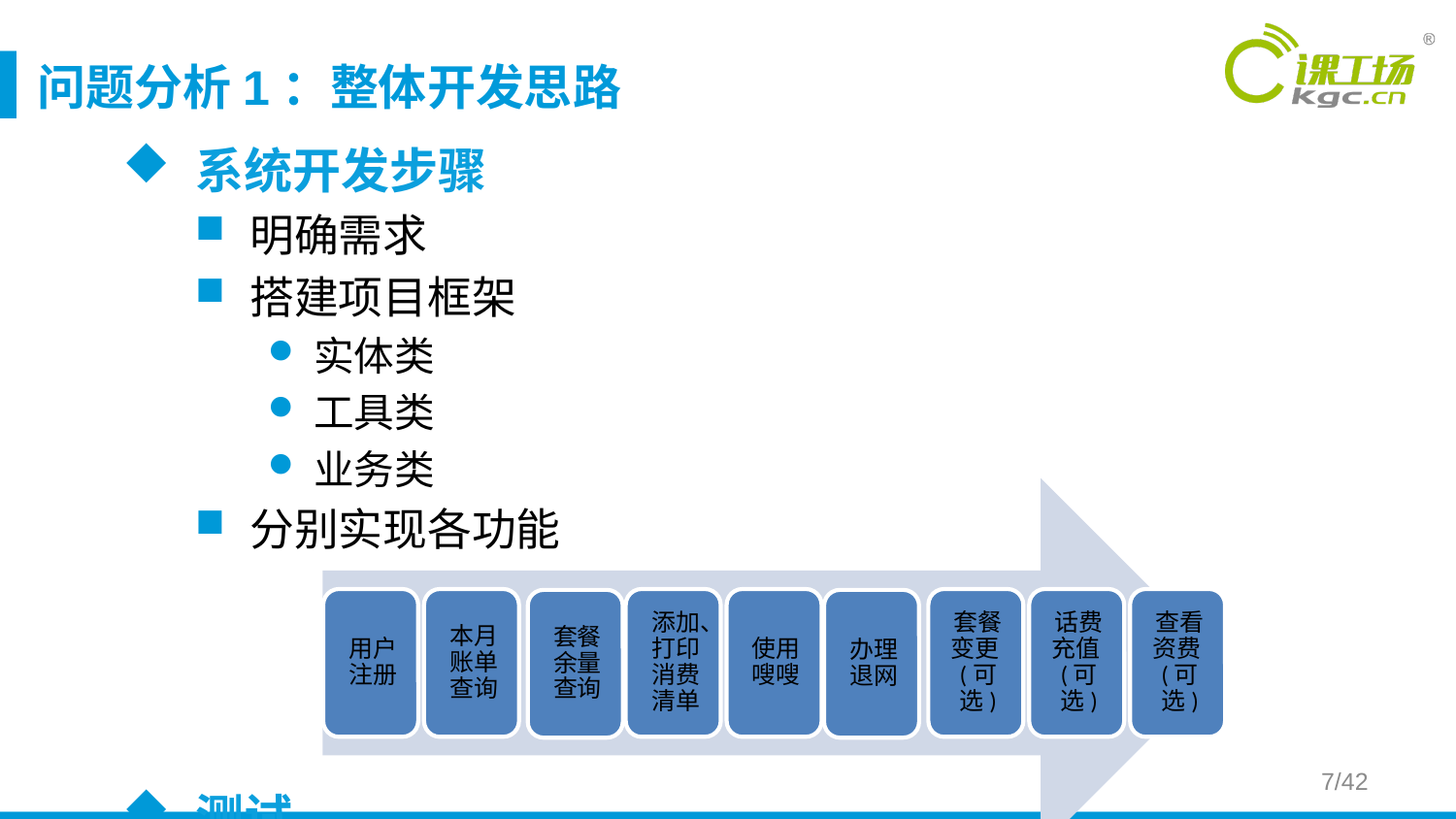

# 问题分析1：整体开发思路
系统开发步骤
明确需求
搭建项目框架
实体类
工具类
业务类
分别实现各功能

测试

用户注册
本月账单查询
套餐余量查询
添加、打印消费清单
使用嗖嗖
办理退网
套餐变更(可选)
话费充值(可选)
查看资费(可选)
7/42